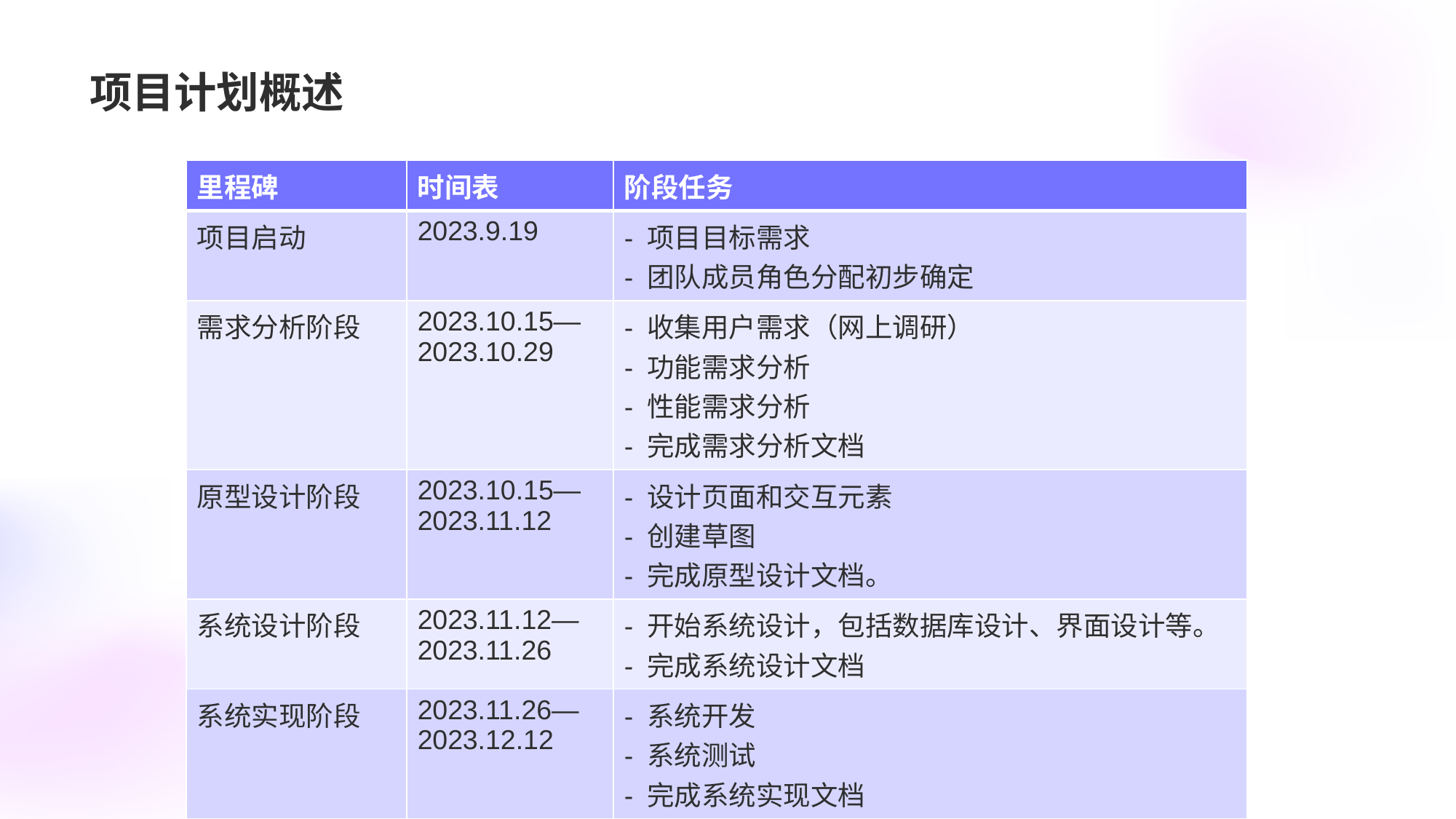

# 项目计划概述
| 里程碑 | 时间表 | 阶段任务 |
| --- | --- | --- |
| 项目启动 | 2023.9.19 | - 项目目标需求 - 团队成员角色分配初步确定 |
| 需求分析阶段 | 2023.10.15—2023.10.29 | - 收集用户需求（网上调研） - 功能需求分析 - 性能需求分析 - 完成需求分析文档 |
| 原型设计阶段 | 2023.10.15—2023.11.12 | - 设计页面和交互元素 - 创建草图 - 完成原型设计文档。 |
| 系统设计阶段 | 2023.11.12—2023.11.26 | - 开始系统设计，包括数据库设计、界面设计等。 - 完成系统设计文档 |
| 系统实现阶段 | 2023.11.26—2023.12.12 | - 系统开发 - 系统测试 - 完成系统实现文档 |
| 项目交付和演示 | 2024.1.2 | - 准备项目演示材料。 - 进行项目演示，介绍系统功能和成果。 |